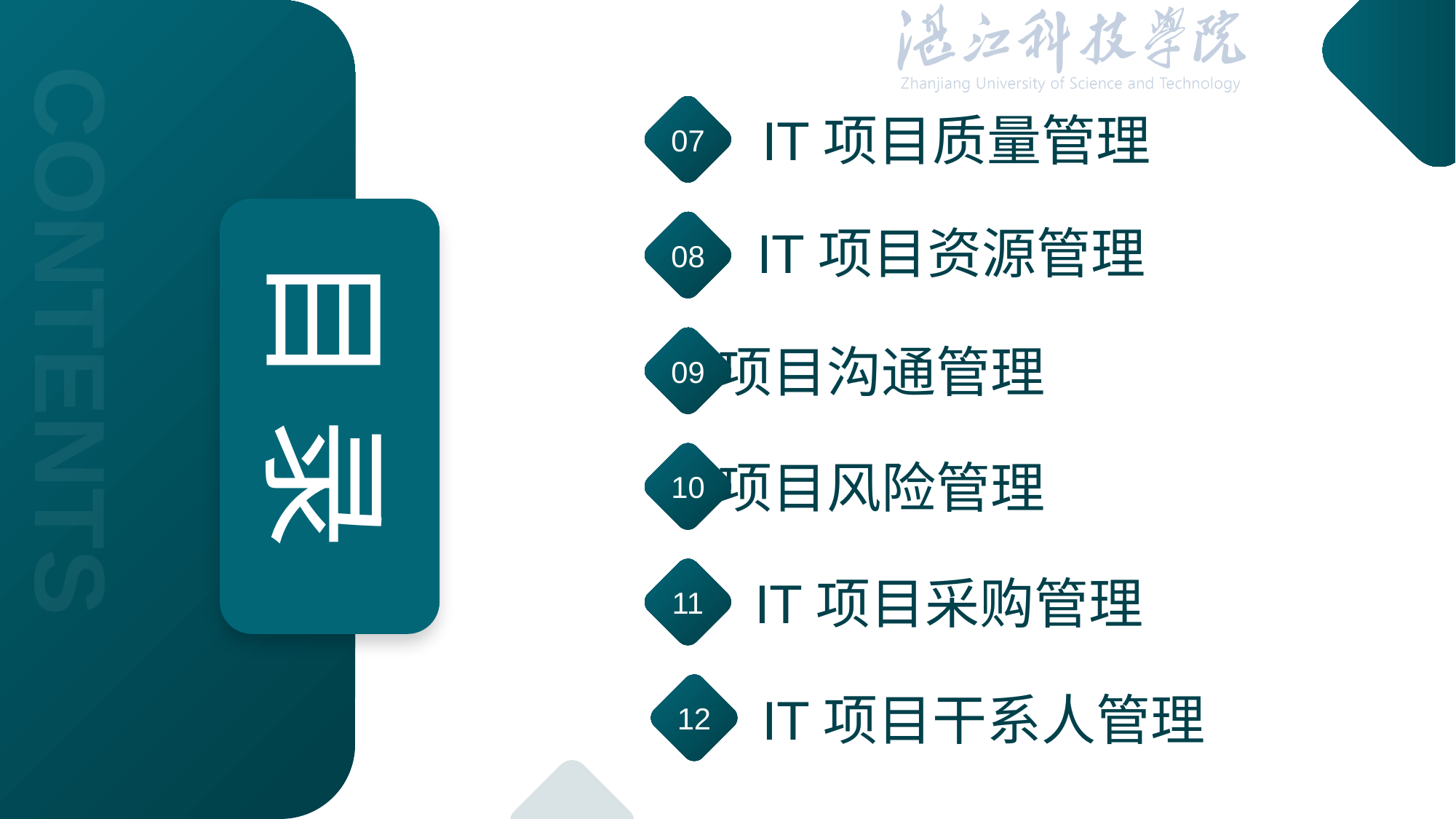

07
IT项目质量管理
08
IT项目资源管理
09
IT项目沟通管理
10
IT项目风险管理
11
IT项目采购管理
12
IT项目干系人管理